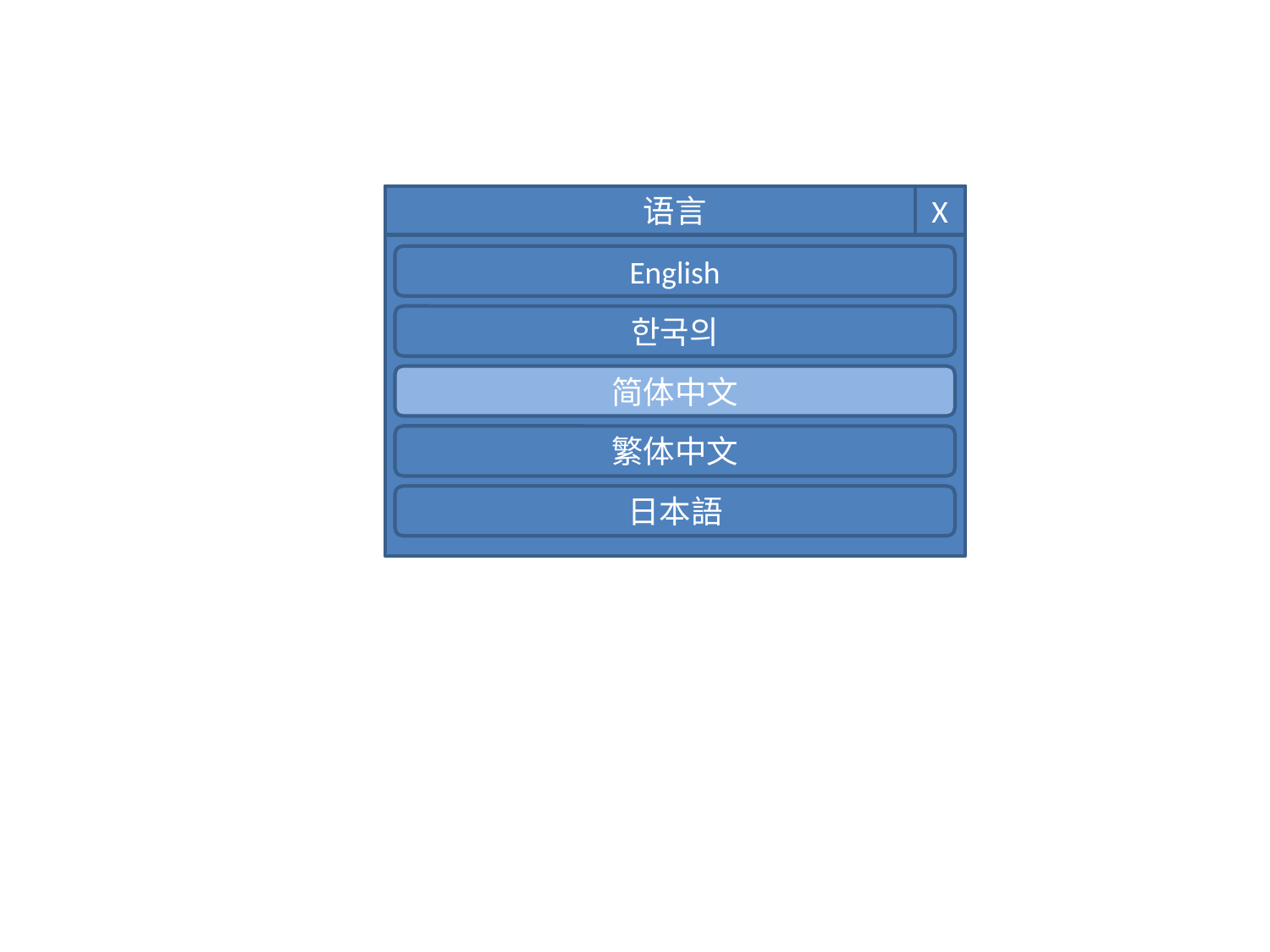

语言
X
English
한국의
简体中文
繁体中文
日本語